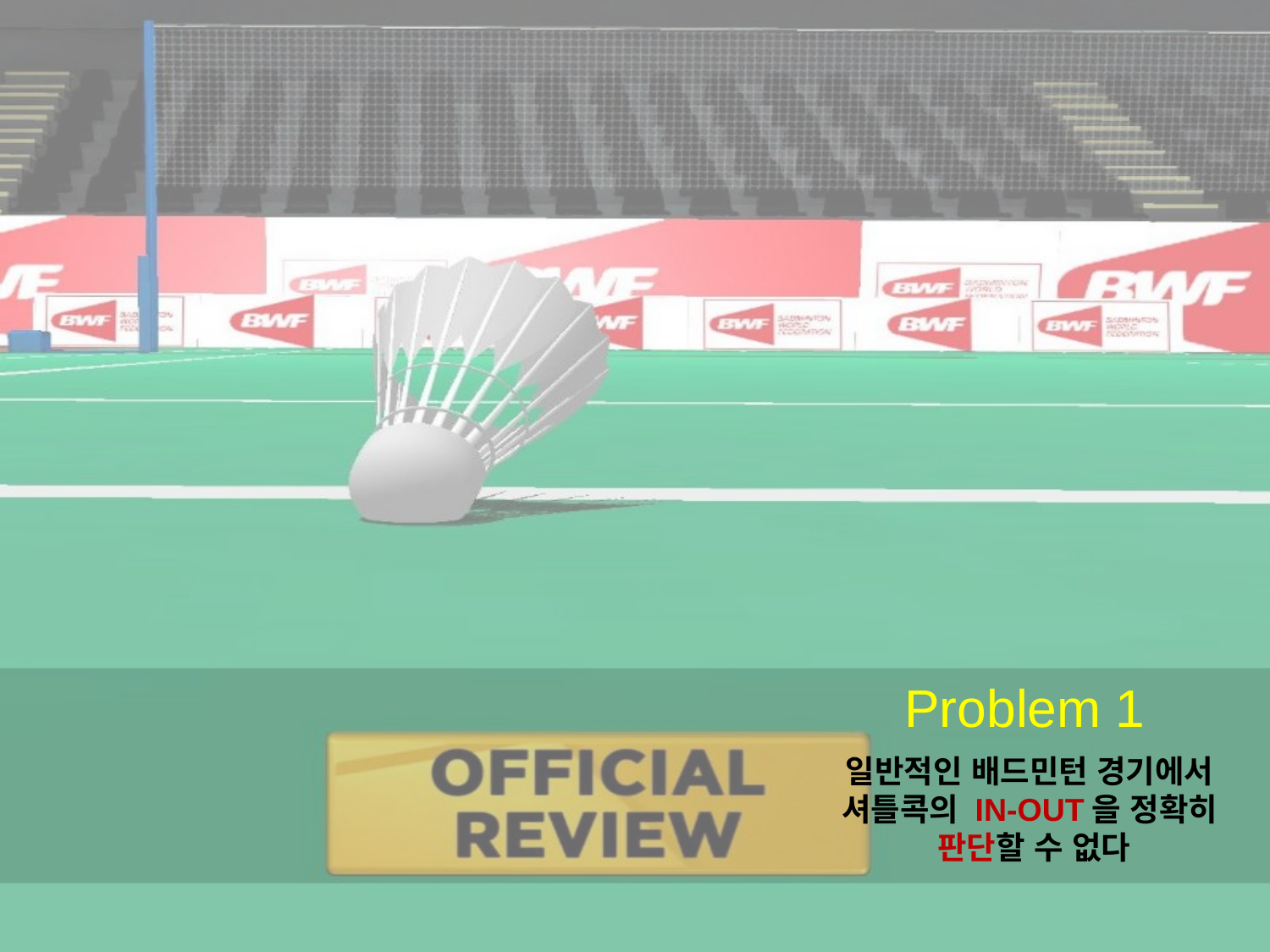

Problem 1
일반적인 배드민턴 경기에서
셔틀콕의 IN-OUT을 정확히
판단할 수 없다